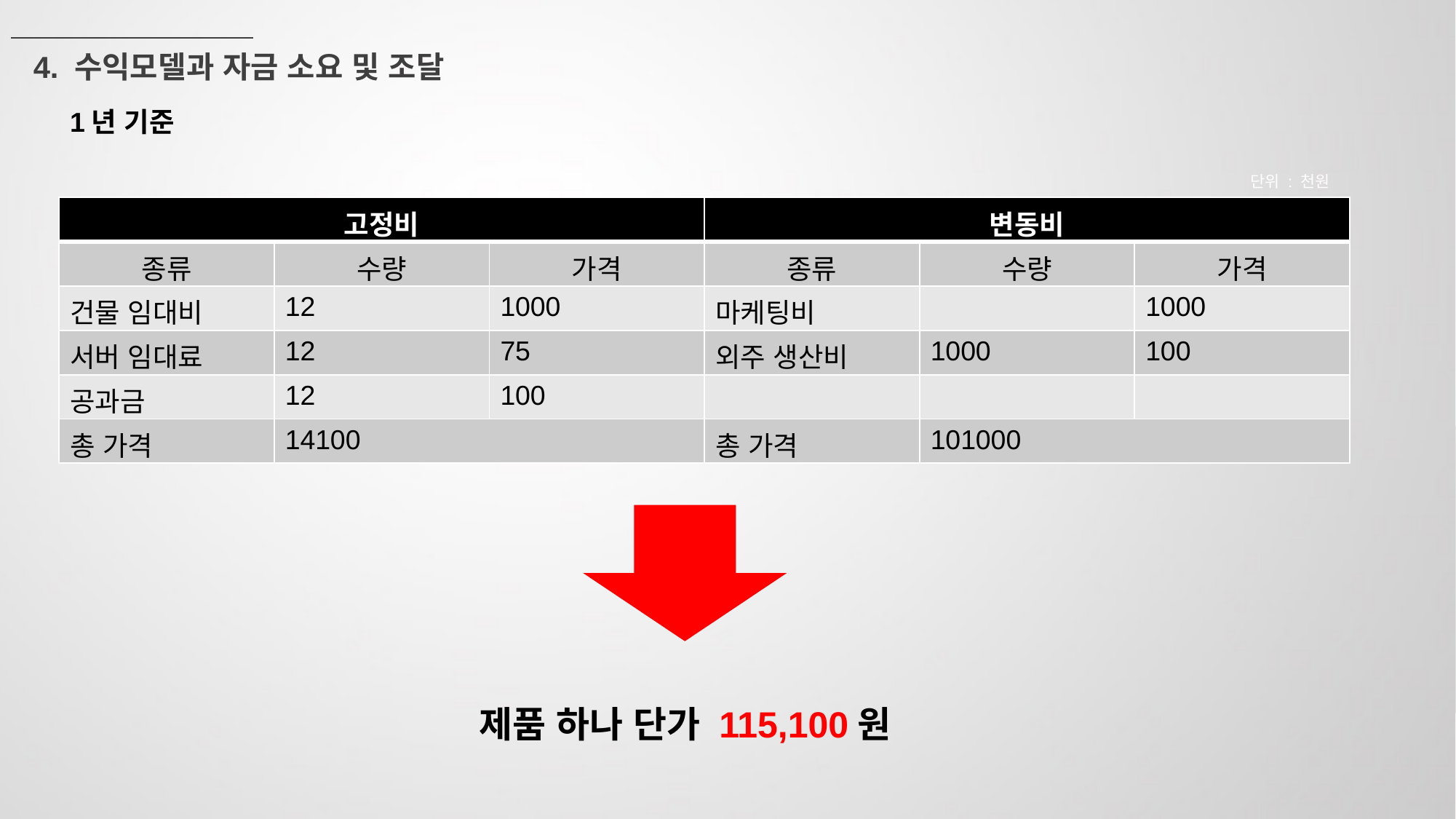

4. 수익모델과 자금 소요 및 조달
1년 기준
단위 : 천원
| 고정비 |  |  | 변동비 |  |  |
| --- | --- | --- | --- | --- | --- |
| 종류 | 수량 | 가격 | 종류 | 수량 | 가격 |
| 건물 임대비 | 12 | 1000 | 마케팅비 |  | 1000 |
| 서버 임대료 | 12 | 75 | 외주 생산비 | 1000 | 100 |
| 공과금 | 12 | 100 |  |  |  |
| 총 가격 | 14100 |  | 총 가격 | 101000 |  |

제품 하나 단가 115,100원